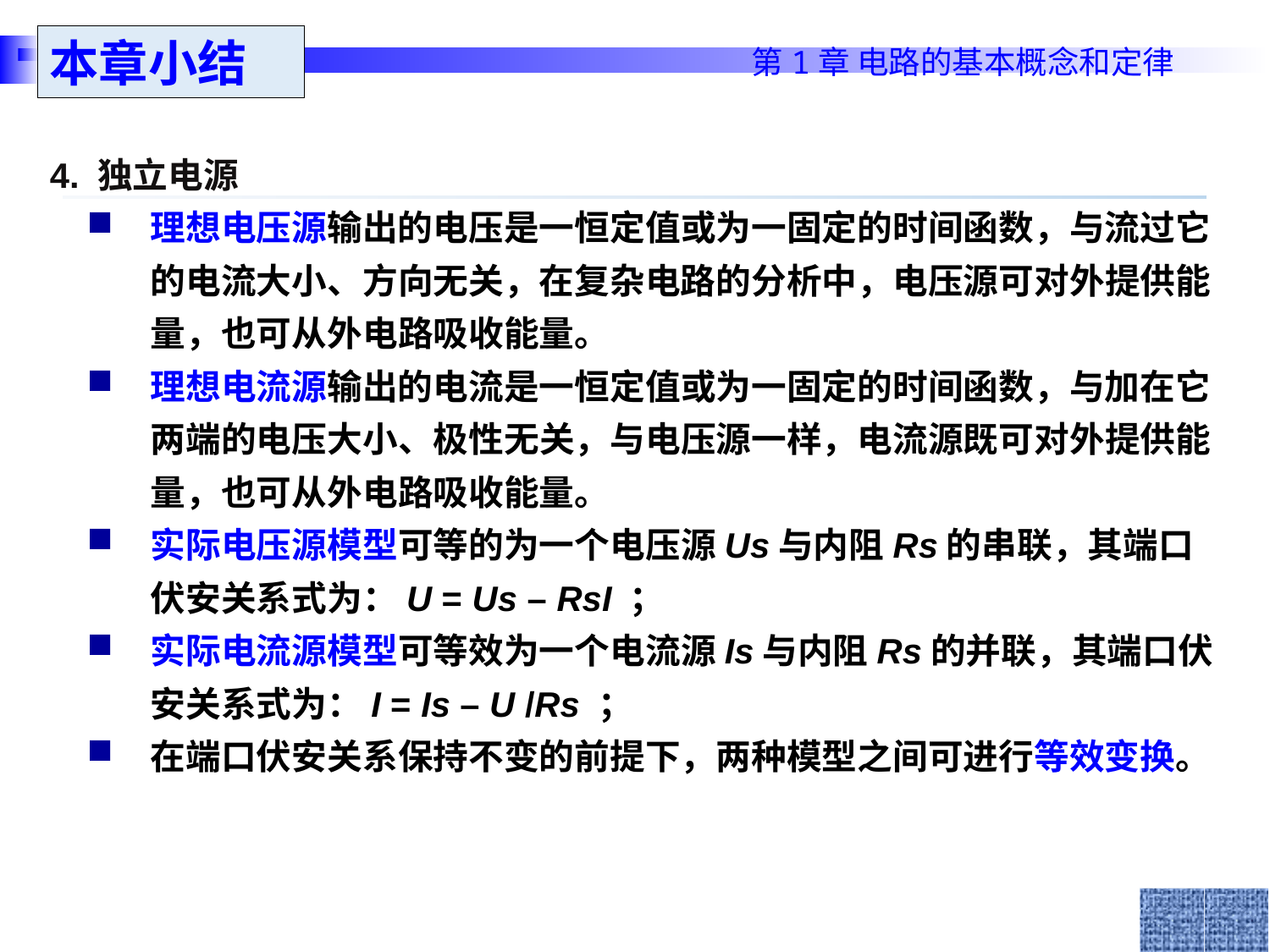

本章小结
4. 独立电源
理想电压源输出的电压是一恒定值或为一固定的时间函数，与流过它的电流大小、方向无关，在复杂电路的分析中，电压源可对外提供能量，也可从外电路吸收能量。
理想电流源输出的电流是一恒定值或为一固定的时间函数，与加在它两端的电压大小、极性无关，与电压源一样，电流源既可对外提供能量，也可从外电路吸收能量。
实际电压源模型可等的为一个电压源Us与内阻Rs的串联，其端口伏安关系式为：U = Us – RsI ；
实际电流源模型可等效为一个电流源Is与内阻Rs的并联，其端口伏安关系式为：I = Is – U /Rs ；
在端口伏安关系保持不变的前提下，两种模型之间可进行等效变换。